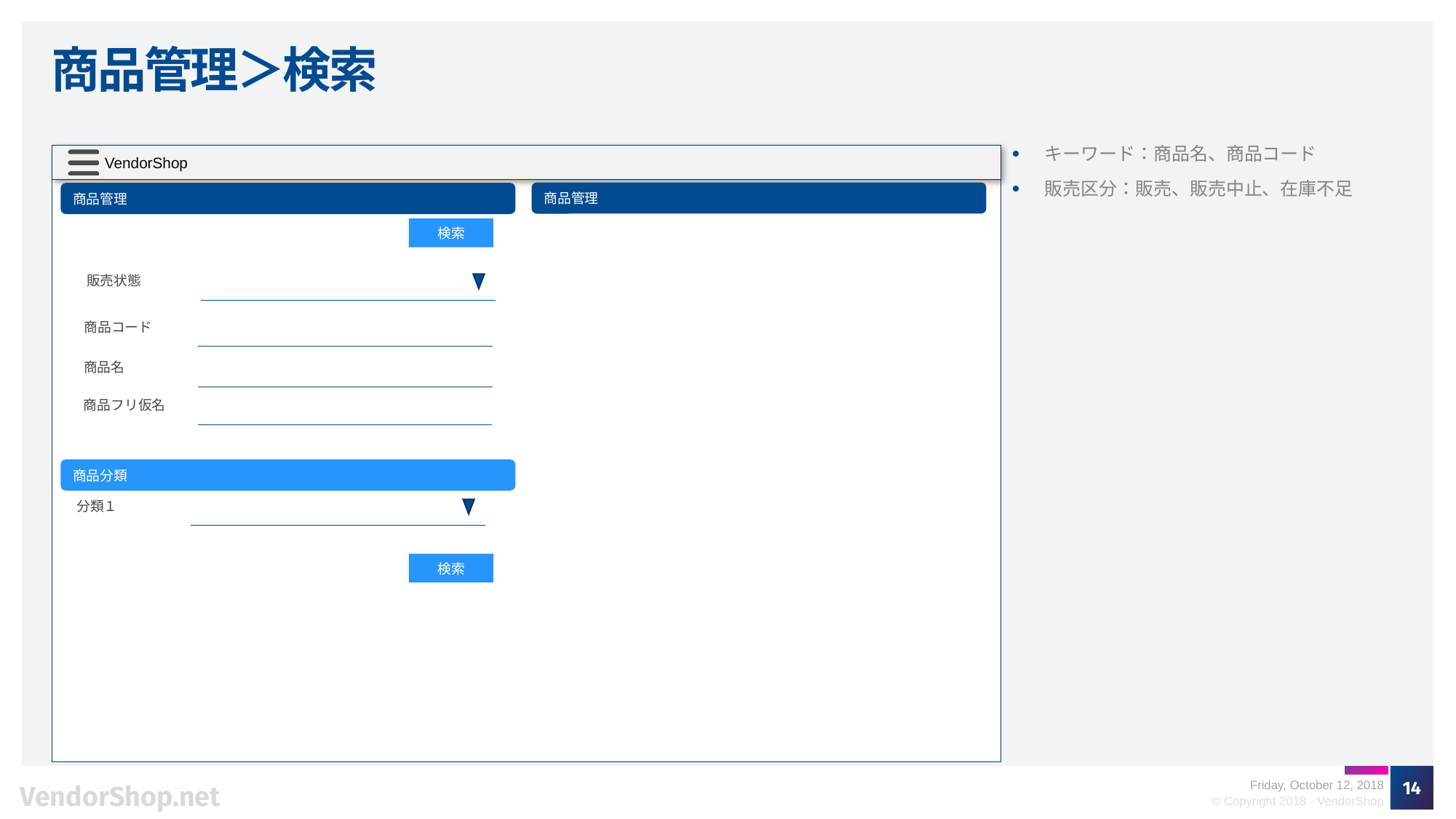

# 商品管理＞検索
キーワード：商品名、商品コード
販売区分：販売、販売中止、在庫不足
商品管理
商品管理
検索
販売状態

商品コード
商品名
商品フリ仮名
商品分類
分類１

検索
14
Friday, October 12, 2018
© Copyright 2018 - VendorShop